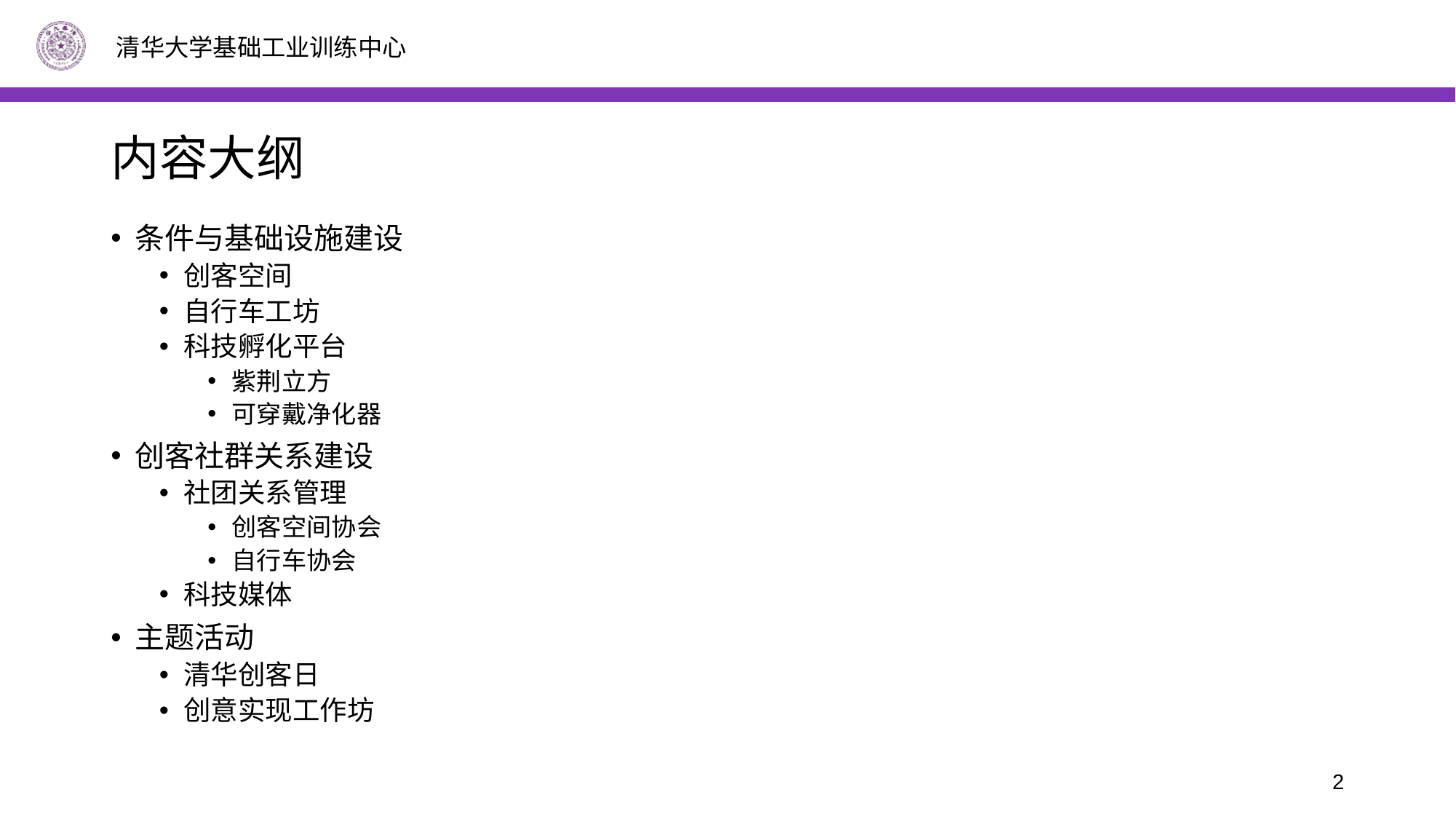

# 内容大纲
条件与基础设施建设
创客空间
自行车工坊
科技孵化平台
紫荆立方
可穿戴净化器
创客社群关系建设
社团关系管理
创客空间协会
自行车协会
科技媒体
主题活动
清华创客日
创意实现工作坊
2